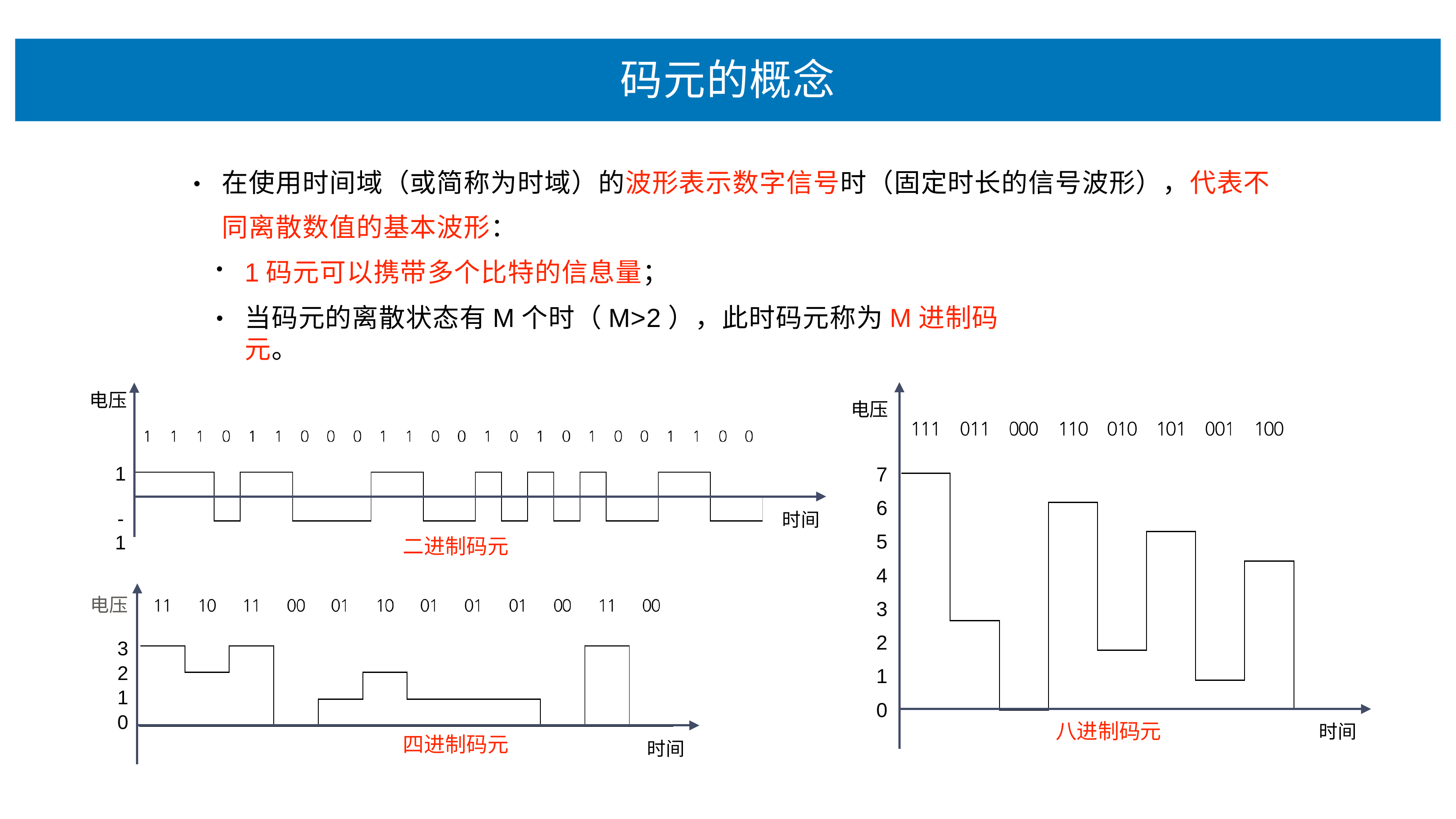

# 码元的概念
在使⽤时间域（或简称为时域）的波形表示数字信号时（固定时⻓的信号波形），代表不 同离散数值的基本波形：
•
1码元可以携带多个⽐特的信息量；
当码元的离散状态有M个时（M>2），此时码元称为M进制码元。
•

电压

电压

7
6
5
4
3
2
1
0
1
-1

时间
⼆进制码元

电压

3
2
1
0

⼋进制码元
时间

四进制码元
时间